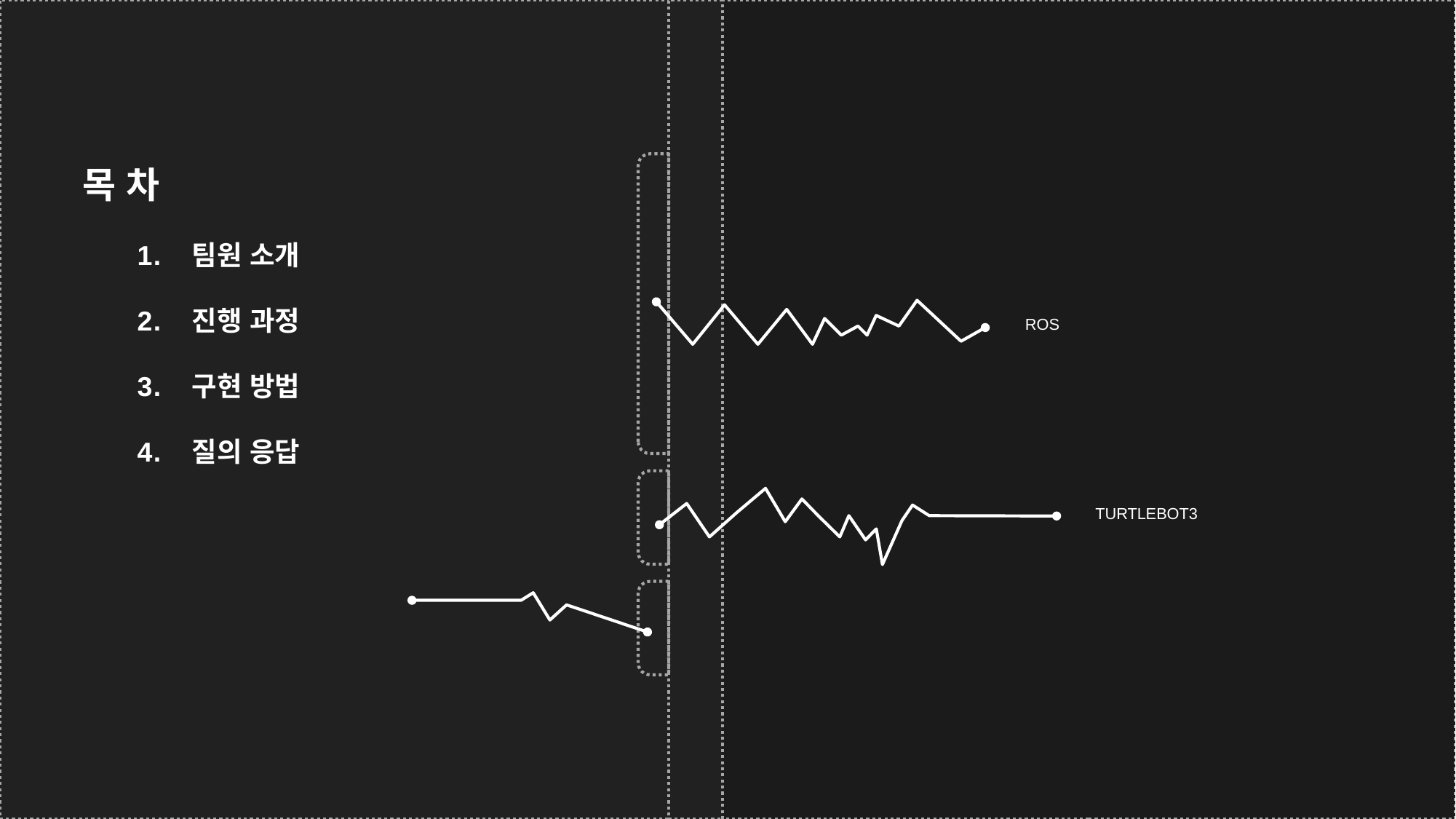

목 차
팀원 소개
진행 과정
구현 방법
질의 응답

ROS

TURTLEBOT3